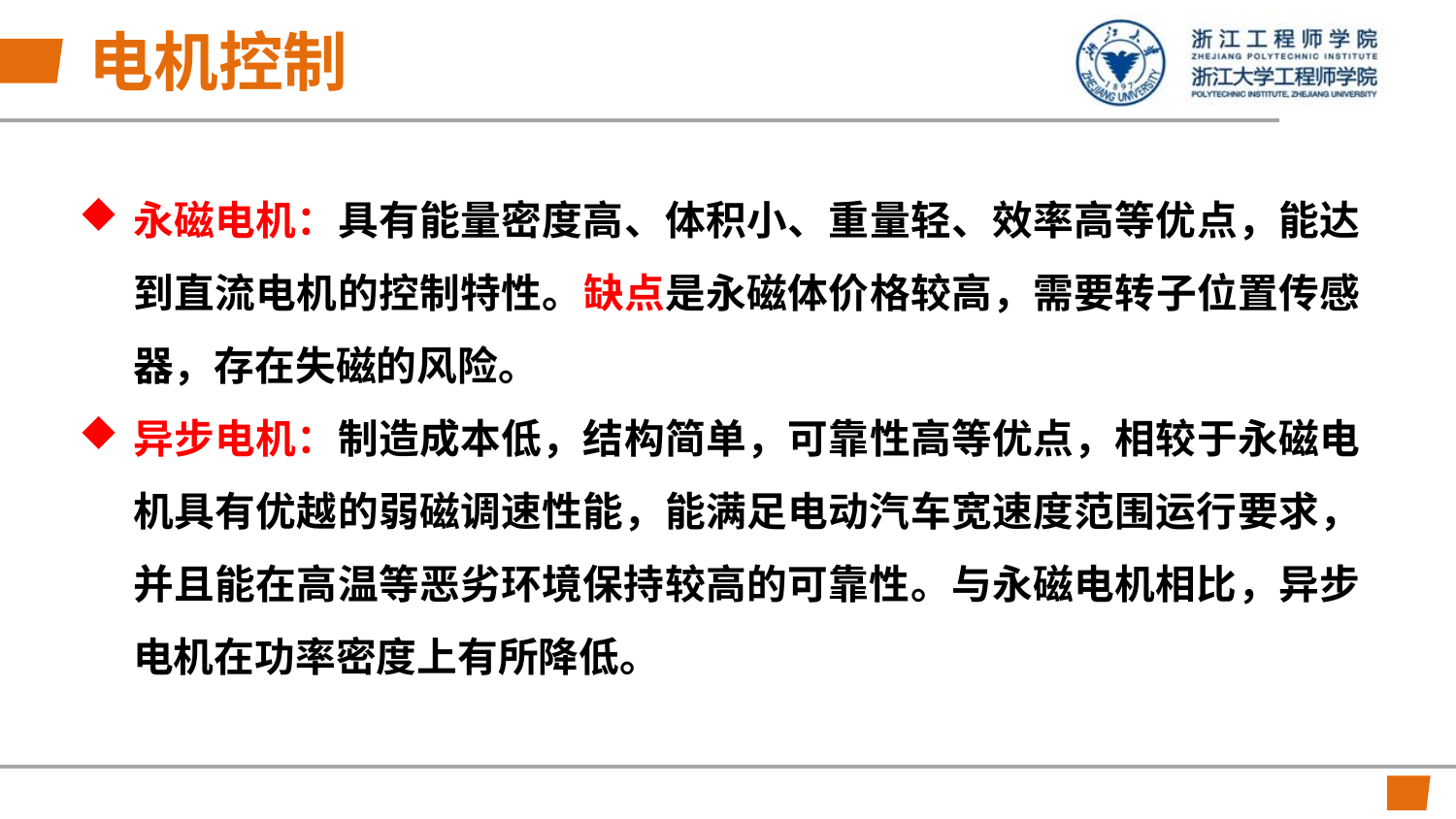

# 电机控制
永磁电机：具有能量密度高、体积小、重量轻、效率高等优点，能达到直流电机的控制特性。缺点是永磁体价格较高，需要转子位置传感器，存在失磁的风险。
异步电机：制造成本低，结构简单，可靠性高等优点，相较于永磁电机具有优越的弱磁调速性能，能满足电动汽车宽速度范围运行要求，并且能在高温等恶劣环境保持较高的可靠性。与永磁电机相比，异步电机在功率密度上有所降低。
5